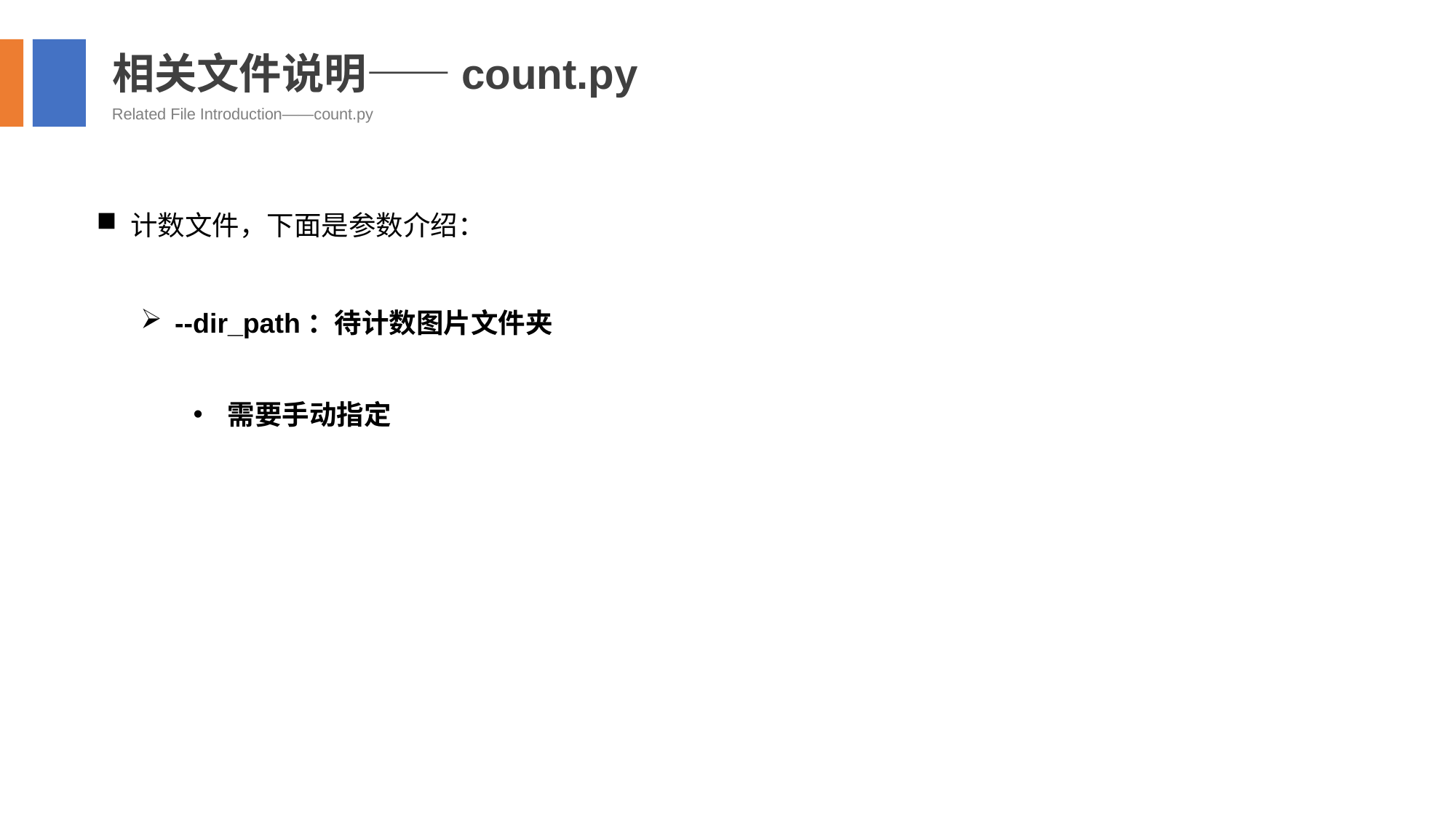

相关文件说明——count.py
Related File Introduction——count.py
计数文件，下面是参数介绍：
--dir_path：待计数图片文件夹
需要手动指定